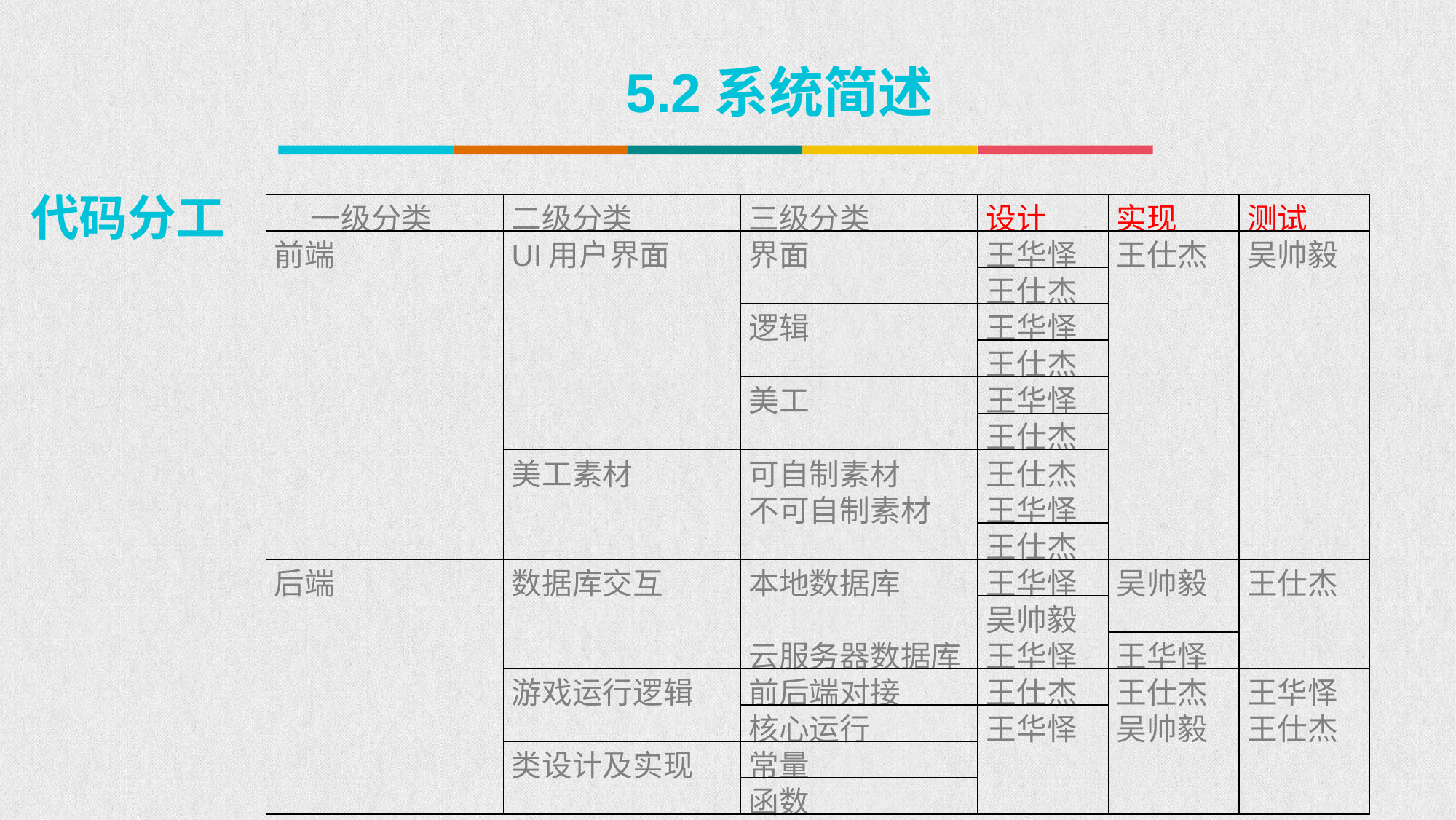

5.2系统简述

代码分工
| 一级分类 | 二级分类 | 三级分类 | 设计 | 实现 | 测试 |
| --- | --- | --- | --- | --- | --- |
| 前端 | UI用户界面 | 界面 | 王华怿 | 王仕杰 | 吴帅毅 |
|  |  |  | 王仕杰 |  |  |
|  |  | 逻辑 | 王华怿 |  |  |
|  |  |  | 王仕杰 |  |  |
|  |  | 美工 | 王华怿 |  |  |
|  |  |  | 王仕杰 |  |  |
|  | 美工素材 | 可自制素材 | 王仕杰 |  |  |
|  |  | 不可自制素材 | 王华怿 |  |  |
|  |  |  | 王仕杰 |  |  |
| 后端 | 数据库交互 | 本地数据库 | 王华怿 | 吴帅毅 | 王仕杰 |
|  |  |  | 吴帅毅 |  |  |
|  |  | 云服务器数据库 | 王华怿 |  |  |
|  |  |  |  | 王华怿 |  |
|  | 游戏运行逻辑 | 前后端对接 | 王仕杰 | 王仕杰 | 王华怿 |
|  |  |  |  | 吴帅毅 | 王仕杰 |
|  |  | 核心运行 | 王华怿 |  |  |
|  | 类设计及实现 | 常量 |  |  |  |
|  |  | 函数 |  |  |  |